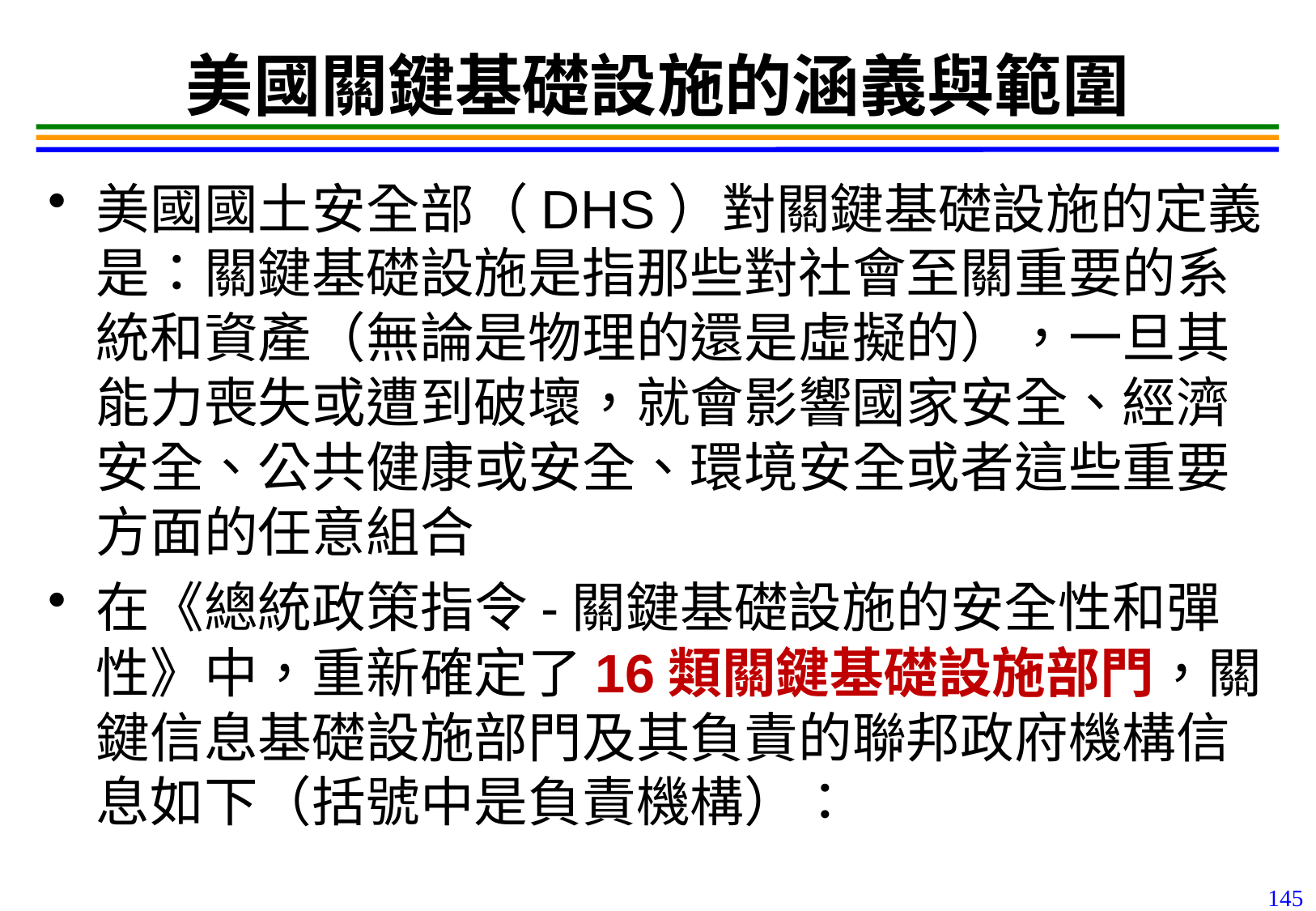

145
# 美國關鍵基礎設施的涵義與範圍
美國國土安全部（DHS）對關鍵基礎設施的定義是：關鍵基礎設施是指那些對社會至關重要的系統和資產（無論是物理的還是虛擬的），一旦其能力喪失或遭到破壞，就會影響國家安全、經濟安全、公共健康或安全、環境安全或者這些重要方面的任意組合
在《總統政策指令-關鍵基礎設施的安全性和彈性》中，重新確定了16類關鍵基礎設施部門，關鍵信息基礎設施部門及其負責的聯邦政府機構信息如下（括號中是負責機構）：